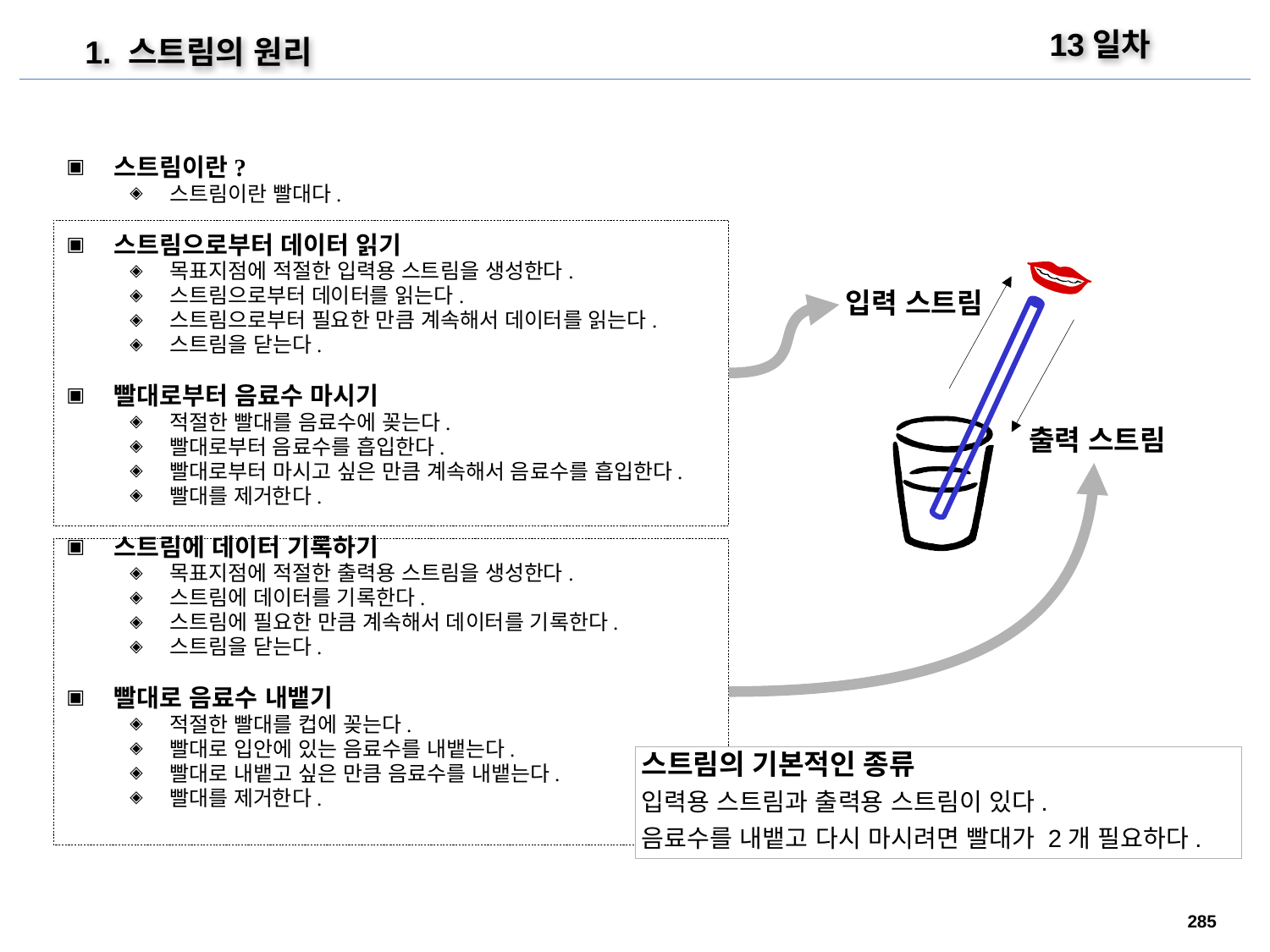

13일차
1. 스트림의 원리
스트림이란?
스트림이란 빨대다.

스트림으로부터 데이터 읽기
목표지점에 적절한 입력용 스트림을 생성한다.
스트림으로부터 데이터를 읽는다.
스트림으로부터 필요한 만큼 계속해서 데이터를 읽는다.
스트림을 닫는다.

빨대로부터 음료수 마시기
적절한 빨대를 음료수에 꽂는다.
빨대로부터 음료수를 흡입한다.
빨대로부터 마시고 싶은 만큼 계속해서 음료수를 흡입한다.
빨대를 제거한다.

스트림에 데이터 기록하기
목표지점에 적절한 출력용 스트림을 생성한다.
스트림에 데이터를 기록한다.
스트림에 필요한 만큼 계속해서 데이터를 기록한다.
스트림을 닫는다.

빨대로 음료수 내뱉기
적절한 빨대를 컵에 꽂는다.
빨대로 입안에 있는 음료수를 내뱉는다.
빨대로 내뱉고 싶은 만큼 음료수를 내뱉는다.
빨대를 제거한다.

입력 스트림

출력 스트림

스트림의 기본적인 종류
입력용 스트림과 출력용 스트림이 있다.
음료수를 내뱉고 다시 마시려면 빨대가 2개 필요하다.